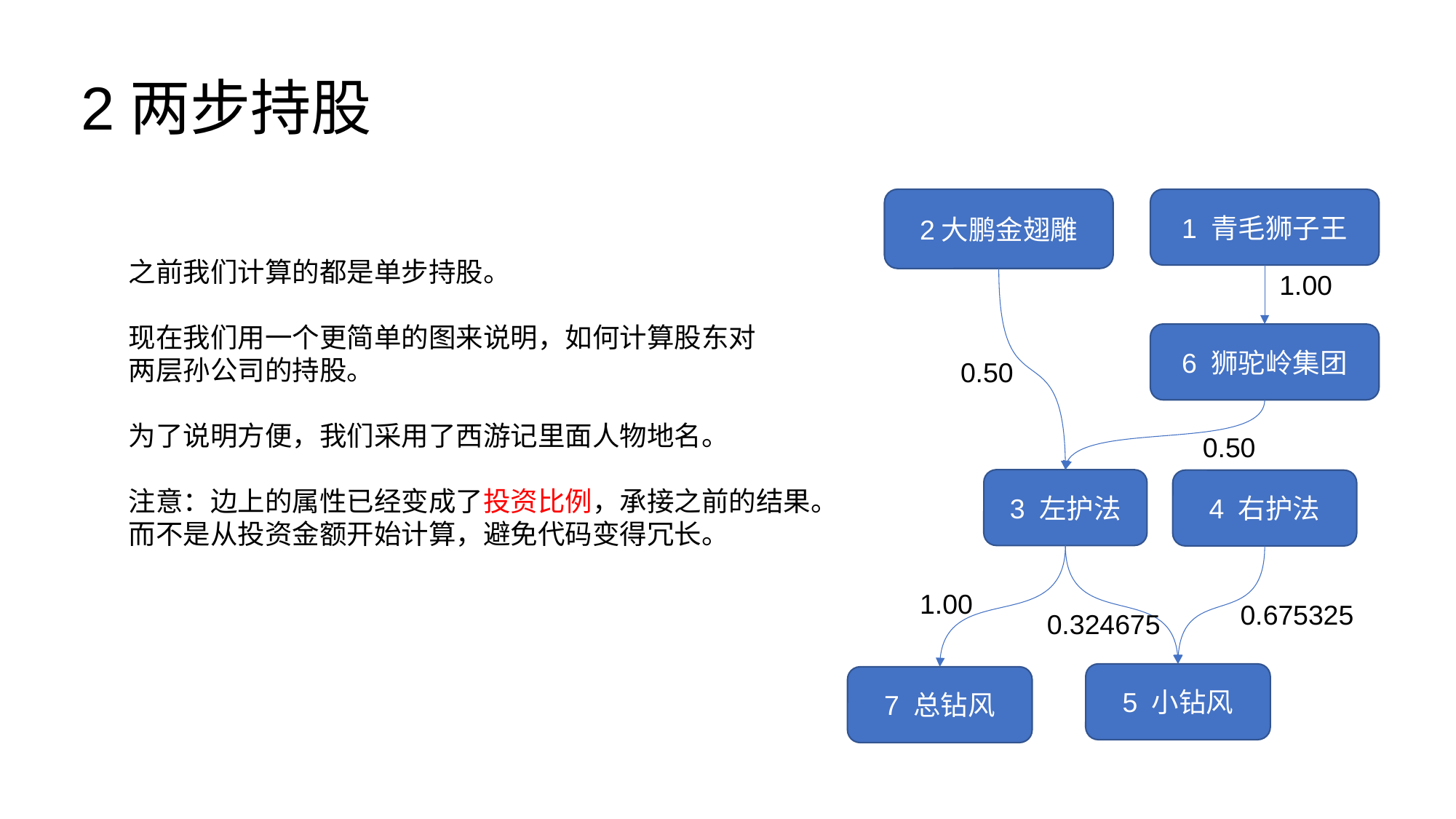

2两步持股
2大鹏金翅雕
1 青毛狮子王
之前我们计算的都是单步持股。

现在我们用一个更简单的图来说明，如何计算股东对
两层孙公司的持股。

为了说明方便，我们采用了西游记里面人物地名。

注意：边上的属性已经变成了投资比例，承接之前的结果。
而不是从投资金额开始计算，避免代码变得冗长。
1.00
6 狮驼岭集团
0.50
0.50
3 左护法
4 右护法
1.00
0.675325
0.324675
5 小钻风
7 总钻风